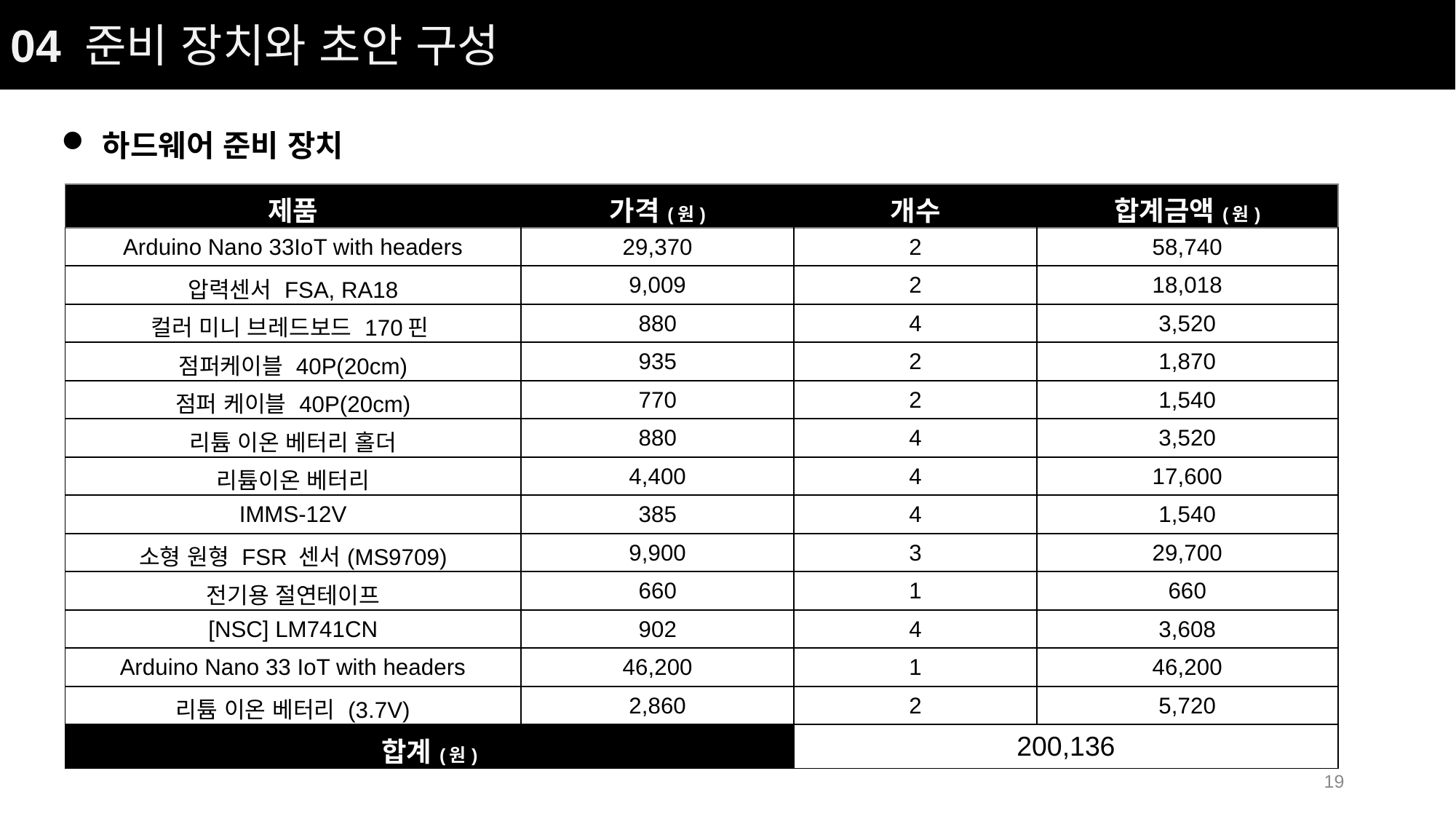

04 준비 장치와 초안 구성
하드웨어 준비 장치
| 제품 | 가격(원) | 개수 | 합계금액(원) |
| --- | --- | --- | --- |
| Arduino Nano 33IoT with headers | 29,370 | 2 | 58,740 |
| 압력센서 FSA, RA18 | 9,009 | 2 | 18,018 |
| 컬러 미니 브레드보드 170핀 | 880 | 4 | 3,520 |
| 점퍼케이블 40P(20cm) | 935 | 2 | 1,870 |
| 점퍼 케이블 40P(20cm) | 770 | 2 | 1,540 |
| 리튬 이온 베터리 홀더 | 880 | 4 | 3,520 |
| 리튬이온 베터리 | 4,400 | 4 | 17,600 |
| IMMS-12V | 385 | 4 | 1,540 |
| 소형 원형 FSR 센서(MS9709) | 9,900 | 3 | 29,700 |
| 전기용 절연테이프 | 660 | 1 | 660 |
| [NSC] LM741CN | 902 | 4 | 3,608 |
| Arduino Nano 33 IoT with headers | 46,200 | 1 | 46,200 |
| 리튬 이온 베터리 (3.7V) | 2,860 | 2 | 5,720 |
| 합계(원) |  | 200,136 |  |
19